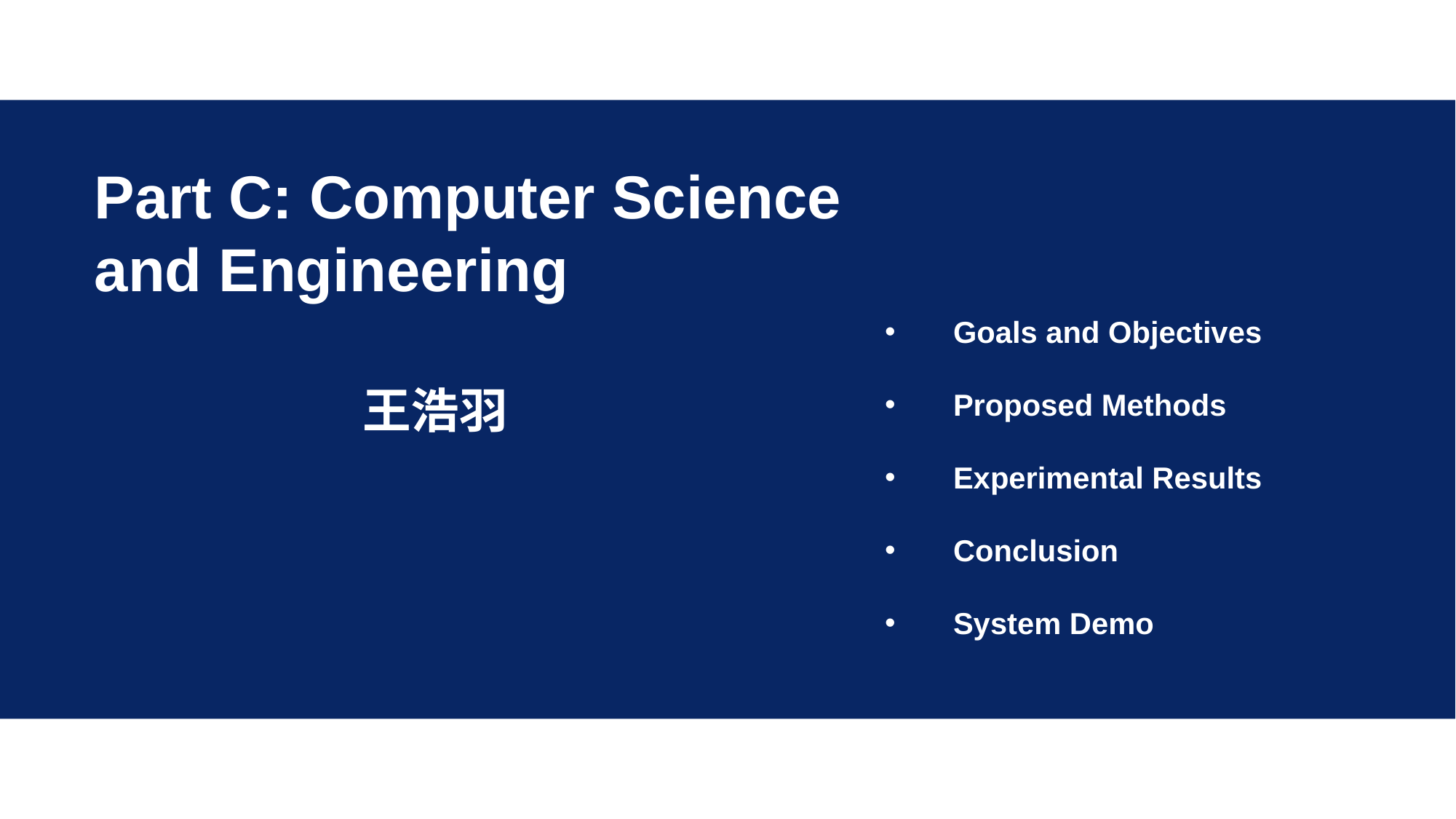

Part C: Computer Science
and Engineering
Goals and Objectives
Proposed Methods
Experimental Results
Conclusion
System Demo
王浩羽